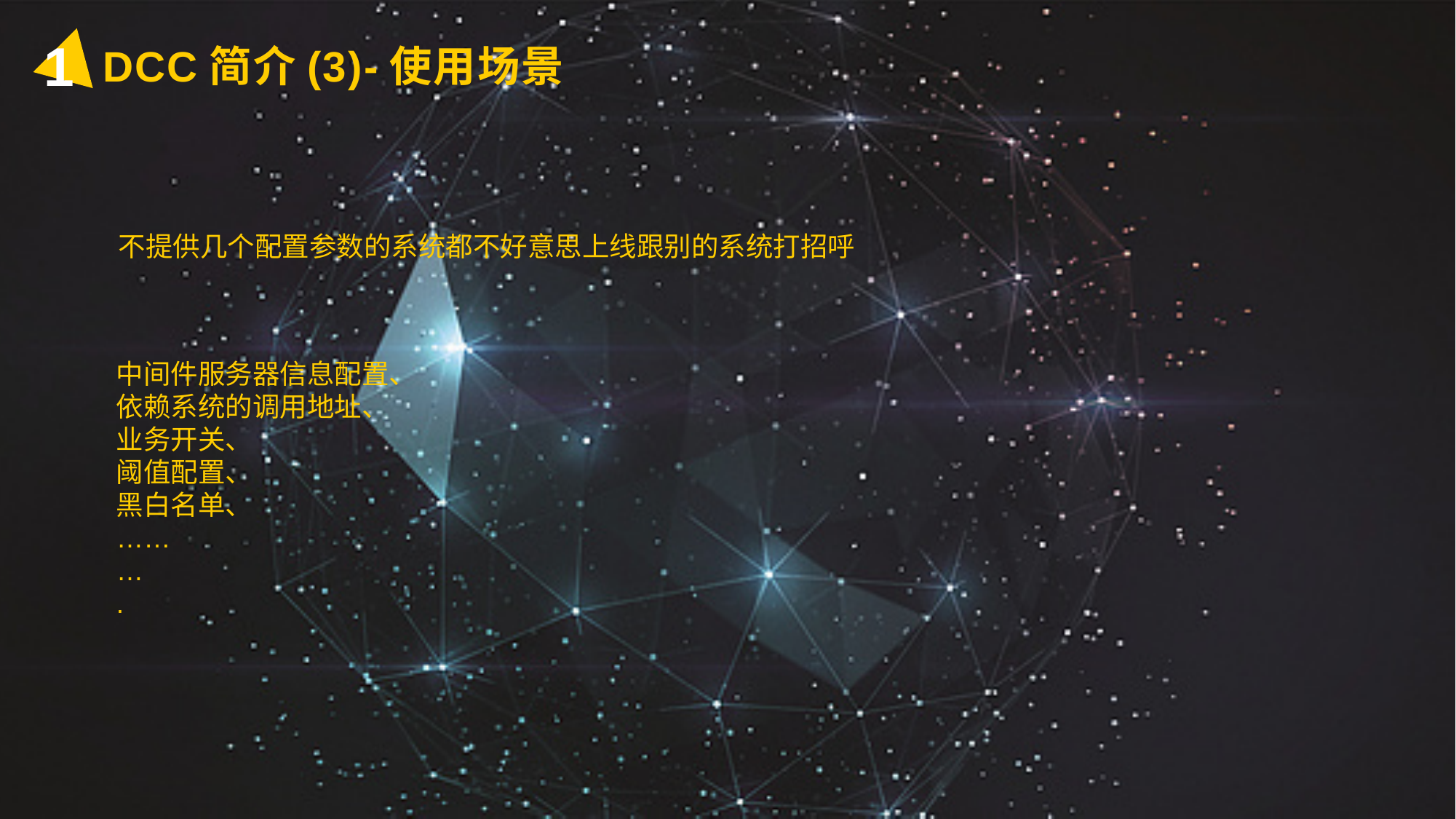

1
DCC简介(3)-使用场景

不提供几个配置参数的系统都不好意思上线跟别的系统打招呼
中间件服务器信息配置、
依赖系统的调用地址、
业务开关、
阈值配置、
黑白名单、
……
…
.